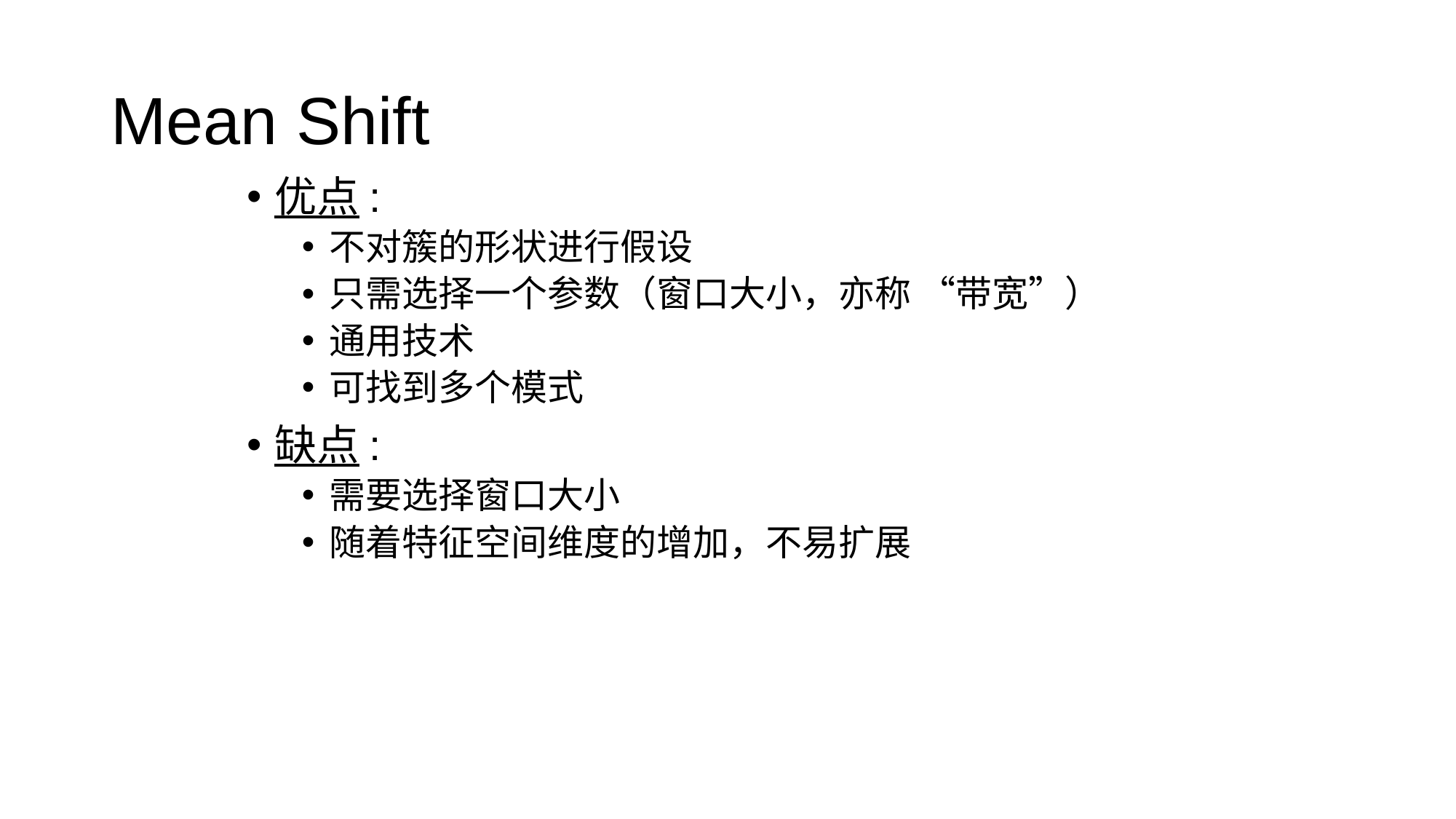

# Mean Shift
优点:
不对簇的形状进行假设
只需选择一个参数（窗口大小，亦称 “带宽”）
通用技术
可找到多个模式
缺点:
需要选择窗口大小
随着特征空间维度的增加，不易扩展